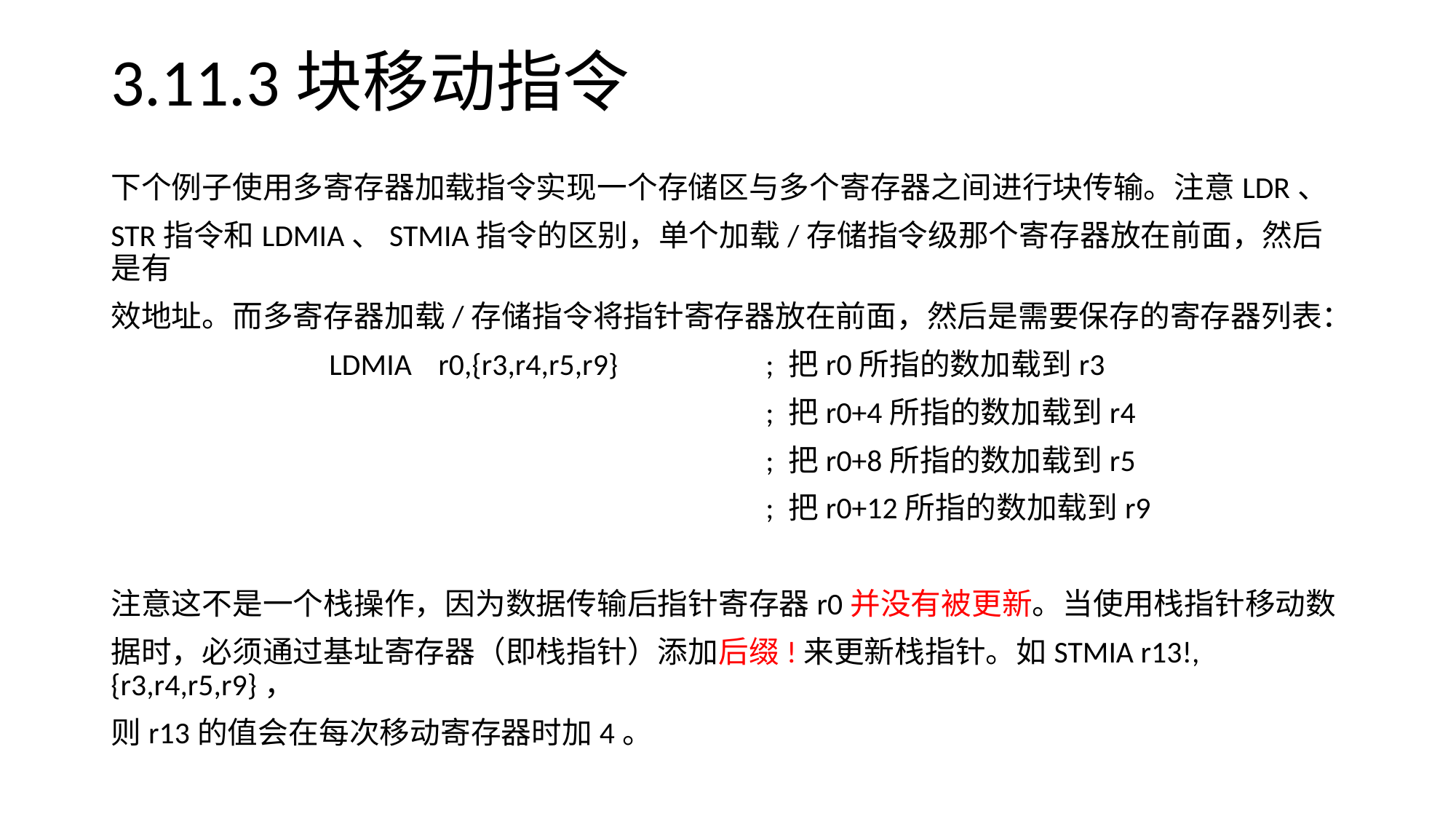

# 3.11.3块移动指令

下个例子使用多寄存器加载指令实现一个存储区与多个寄存器之间进行块传输。注意LDR、
STR指令和LDMIA、STMIA指令的区别，单个加载/存储指令级那个寄存器放在前面，然后是有
效地址。而多寄存器加载/存储指令将指针寄存器放在前面，然后是需要保存的寄存器列表：
		LDMIA	r0,{r3,r4,r5,r9}		; 把r0所指的数加载到r3
						; 把r0+4所指的数加载到r4
						; 把r0+8所指的数加载到r5
						; 把r0+12所指的数加载到r9

注意这不是一个栈操作，因为数据传输后指针寄存器r0并没有被更新。当使用栈指针移动数
据时，必须通过基址寄存器（即栈指针）添加后缀!来更新栈指针。如STMIA r13!,{r3,r4,r5,r9}，
则r13的值会在每次移动寄存器时加4。